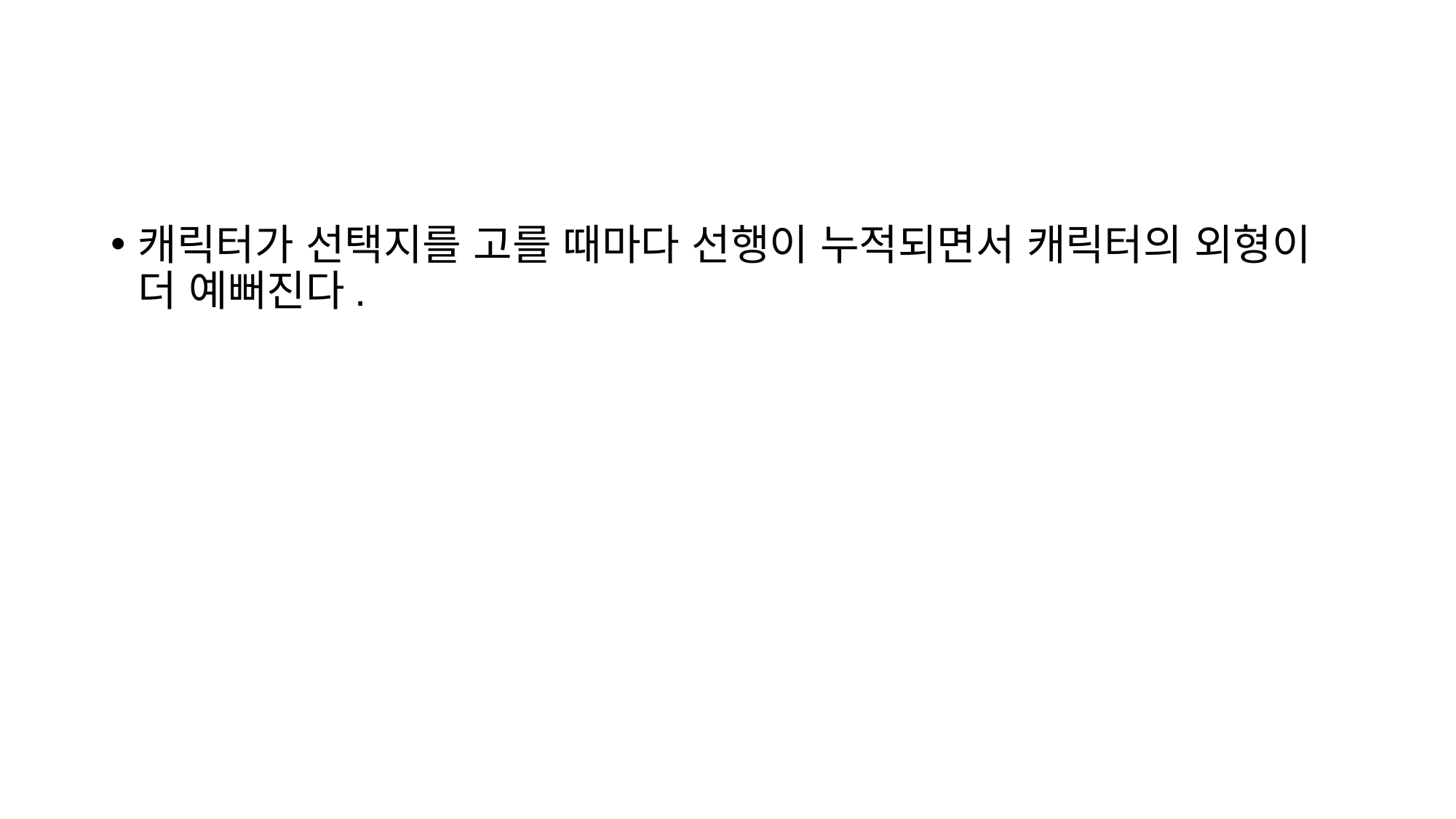

#
캐릭터가 선택지를 고를 때마다 선행이 누적되면서 캐릭터의 외형이 더 예뻐진다.